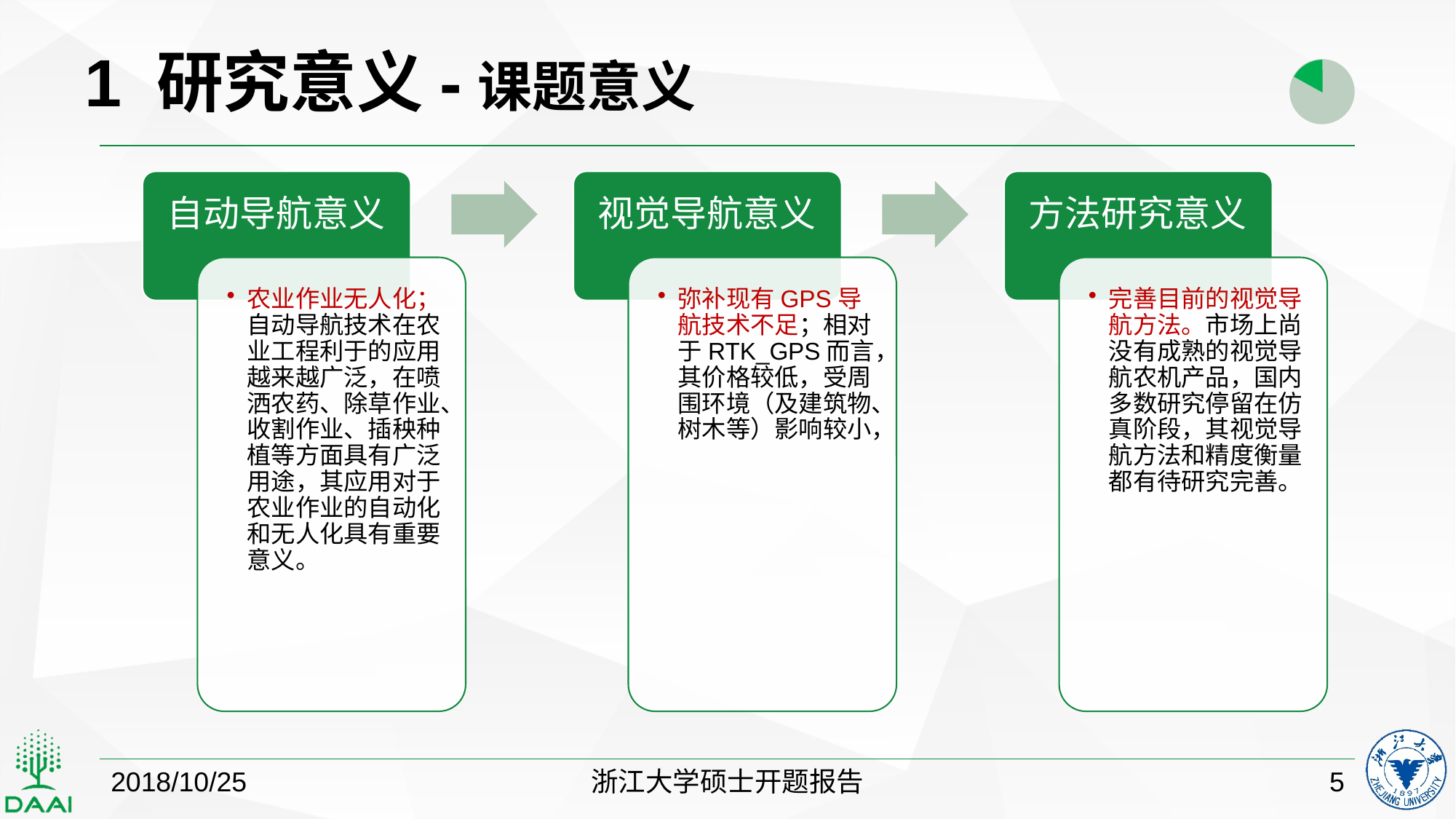

1 研究意义-课题意义

自动导航意义
农业作业无人化；自动导航技术在农业工程利于的应用越来越广泛，在喷洒农药、除草作业、收割作业、插秧种植等方面具有广泛用途，其应用对于农业作业的自动化和无人化具有重要意义。

视觉导航意义
弥补现有GPS导航技术不足；相对于RTK_GPS而言，其价格较低，受周围环境（及建筑物、树木等）影响较小，

方法研究意义
完善目前的视觉导航方法。市场上尚没有成熟的视觉导航农机产品，国内多数研究停留在仿真阶段，其视觉导航方法和精度衡量都有待研究完善。
2018/10/25
浙江大学硕士开题报告
5